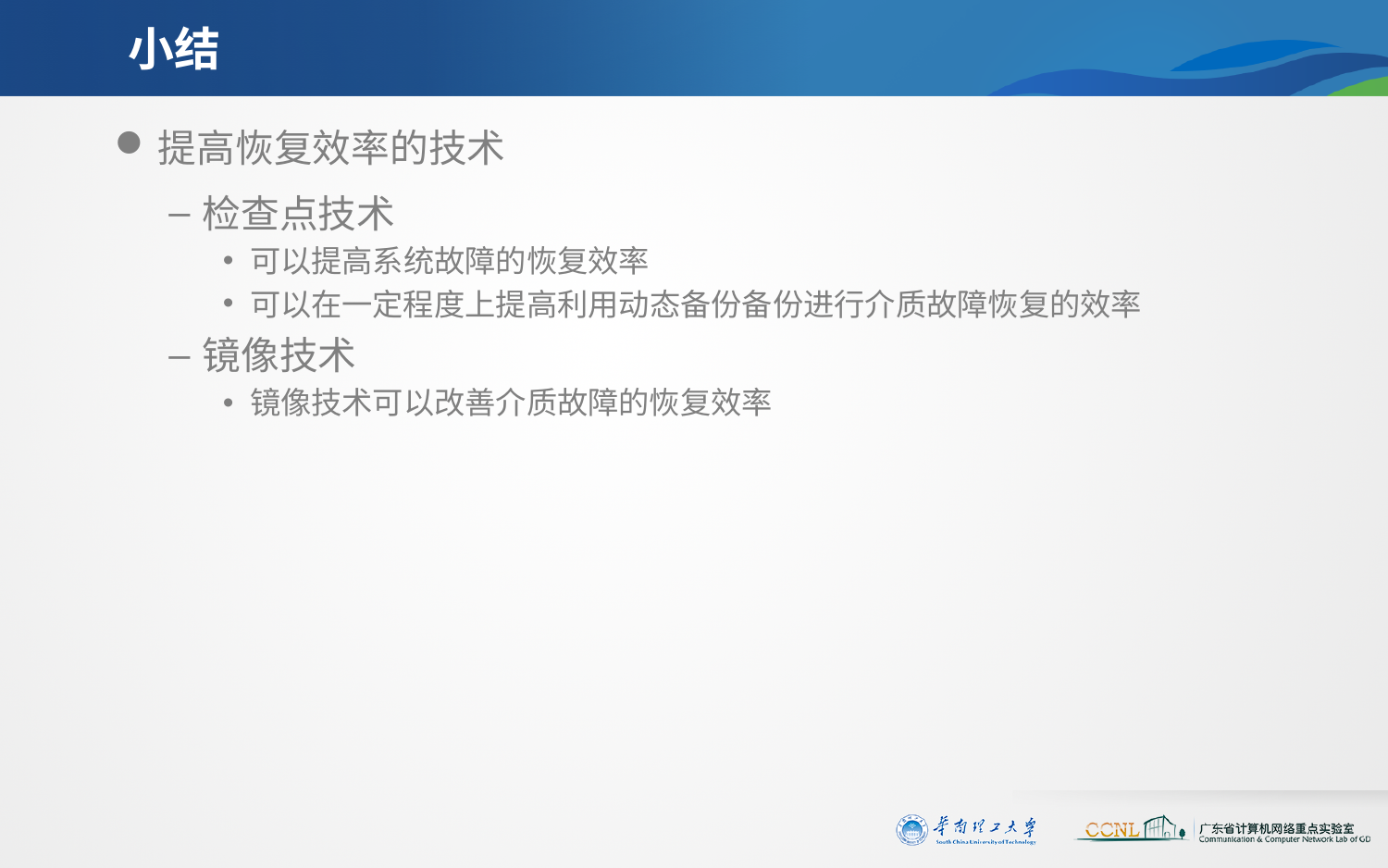

# 小结
提高恢复效率的技术
检查点技术
可以提高系统故障的恢复效率
可以在一定程度上提高利用动态备份备份进行介质故障恢复的效率
镜像技术
镜像技术可以改善介质故障的恢复效率